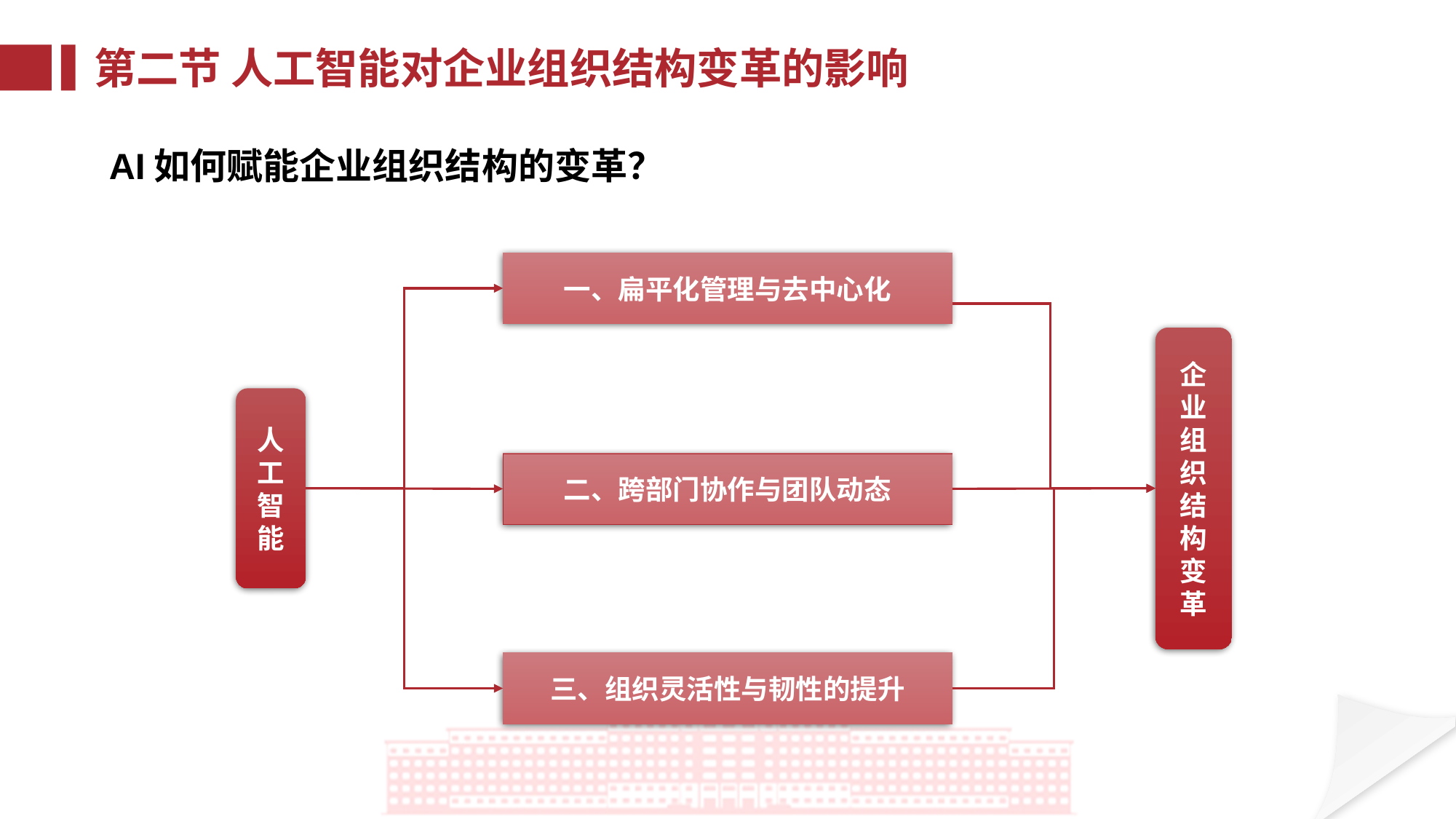

第二节 人工智能对企业组织结构变革的影响
AI如何赋能企业组织结构的变革？
一、扁平化管理与去中心化
企业组织结构变革
人工智能
二、跨部门协作与团队动态
三、组织灵活性与韧性的提升